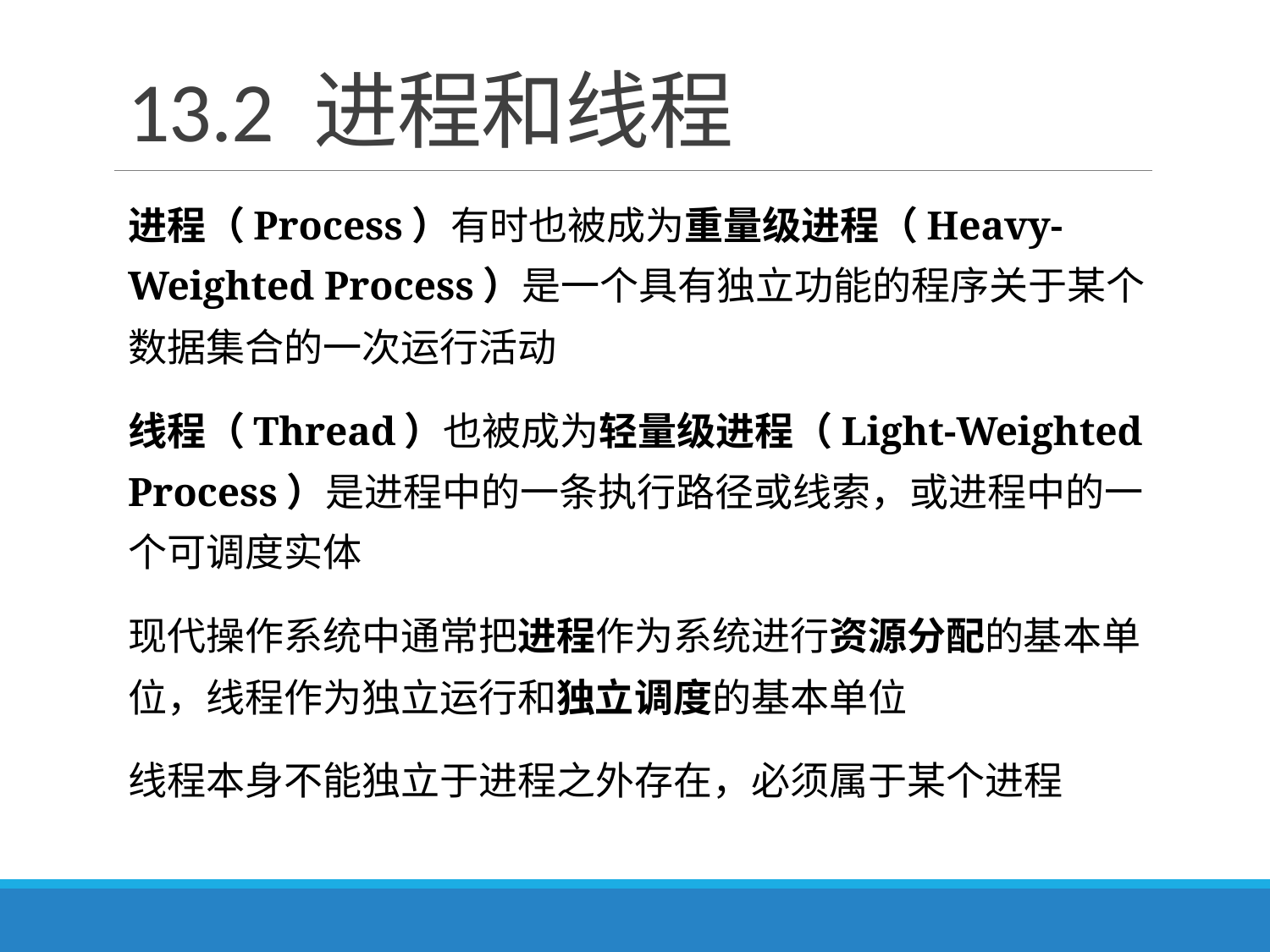

# 13.2 进程和线程

进程（Process）有时也被成为重量级进程（Heavy-Weighted Process）是一个具有独立功能的程序关于某个数据集合的一次运行活动
线程（Thread）也被成为轻量级进程（Light-Weighted Process）是进程中的一条执行路径或线索，或进程中的一个可调度实体
现代操作系统中通常把进程作为系统进行资源分配的基本单位，线程作为独立运行和独立调度的基本单位
线程本身不能独立于进程之外存在，必须属于某个进程